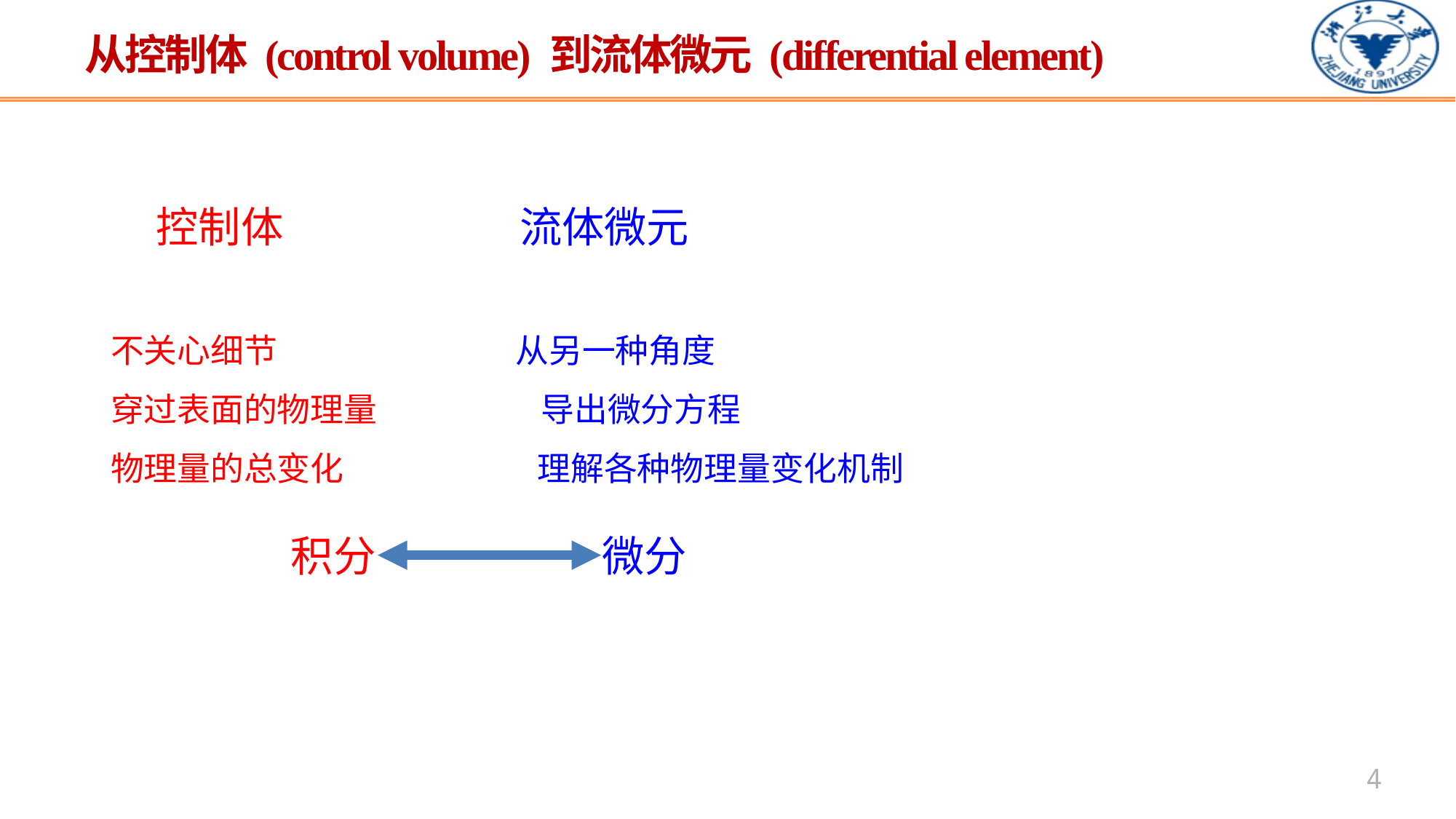

从控制体 (control volume) 到流体微元 (differential element)
     控制体                         流体微元

不关心细节                                从另一种角度
穿过表面的物理量                      导出微分方程
物理量的总变化                          理解各种物理量变化机制
积分                        微分
4